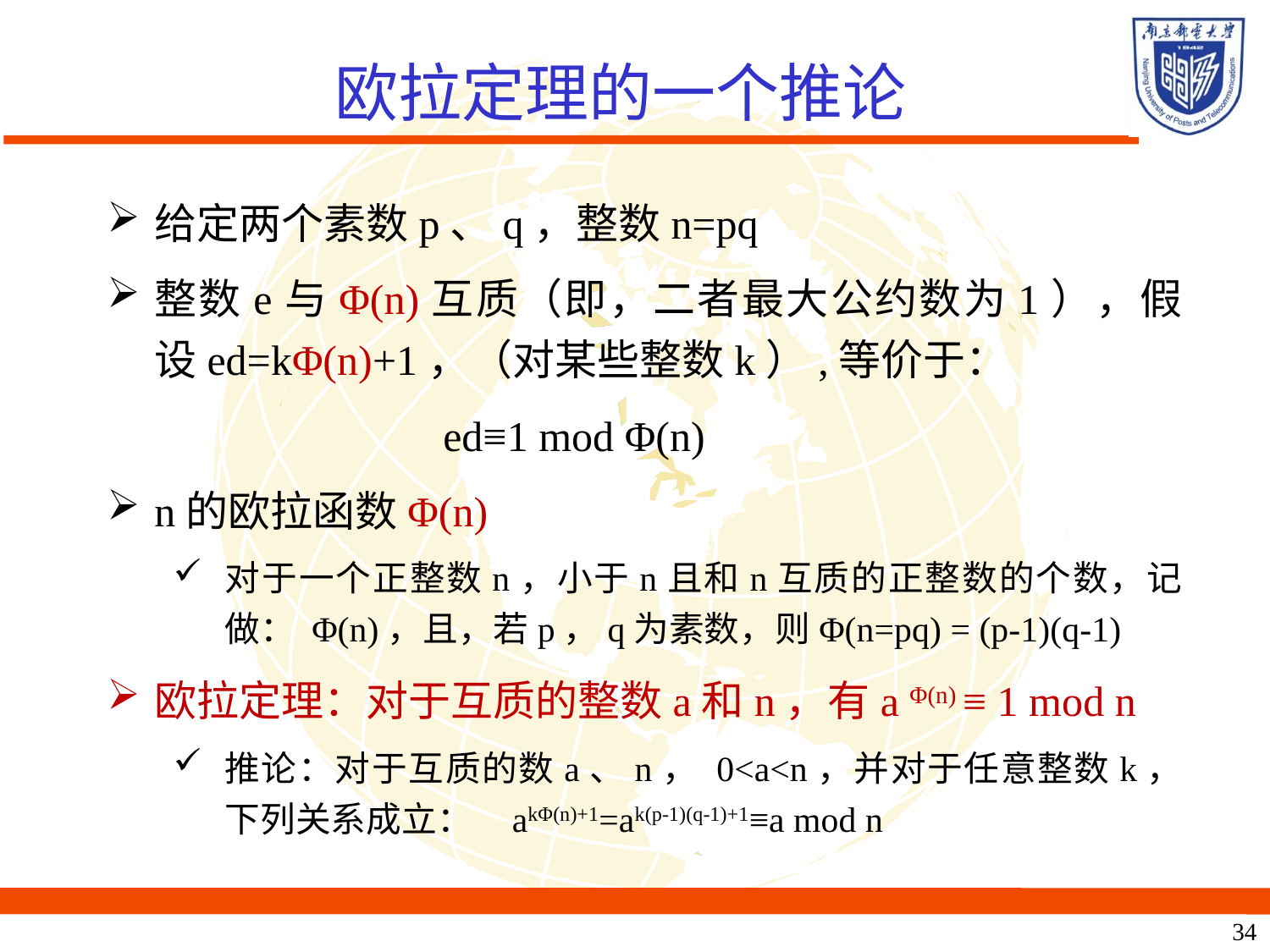

欧拉定理的一个推论
给定两个素数p、q，整数n=pq
整数e与Φ(n)互质（即，二者最大公约数为1），假设ed=kΦ(n)+1，（对某些整数k）,等价于：
			    ed≡1 mod Φ(n)
n的欧拉函数Φ(n)
对于一个正整数n，小于n且和n互质的正整数的个数，记做： Φ(n)，且，若p，q为素数，则Φ(n=pq) = (p-1)(q-1)
欧拉定理：对于互质的整数a和n，有a Φ(n) ≡ 1 mod n
推论：对于互质的数a、n， 0<a<n，并对于任意整数k，下列关系成立：    akΦ(n)+1=ak(p-1)(q-1)+1≡a mod n
34